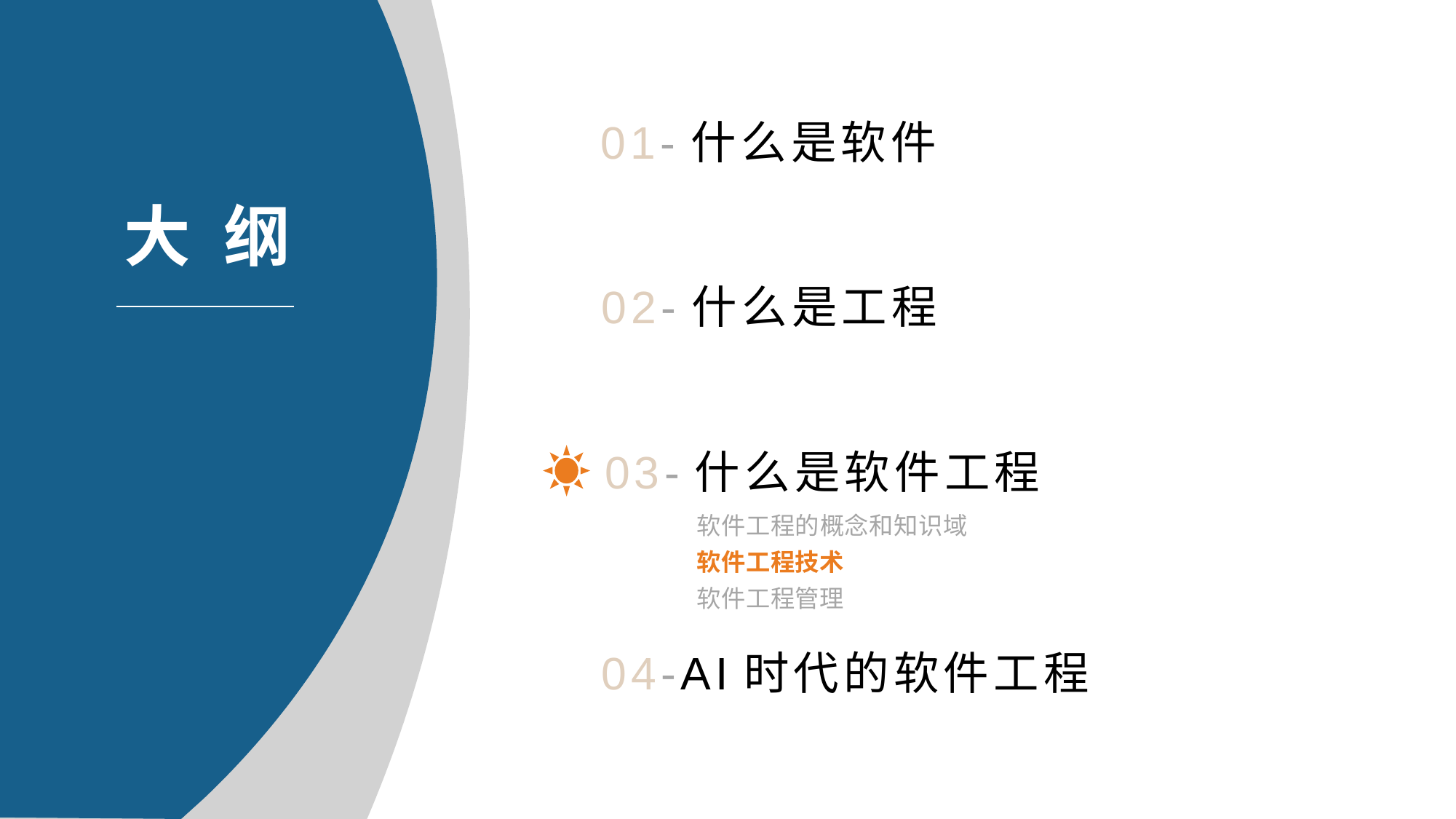

01-什么是软件
02-什么是工程

03-什么是软件工程

软件工程的概念和知识域
软件工程技术
软件工程管理
04-AI时代的软件工程
31